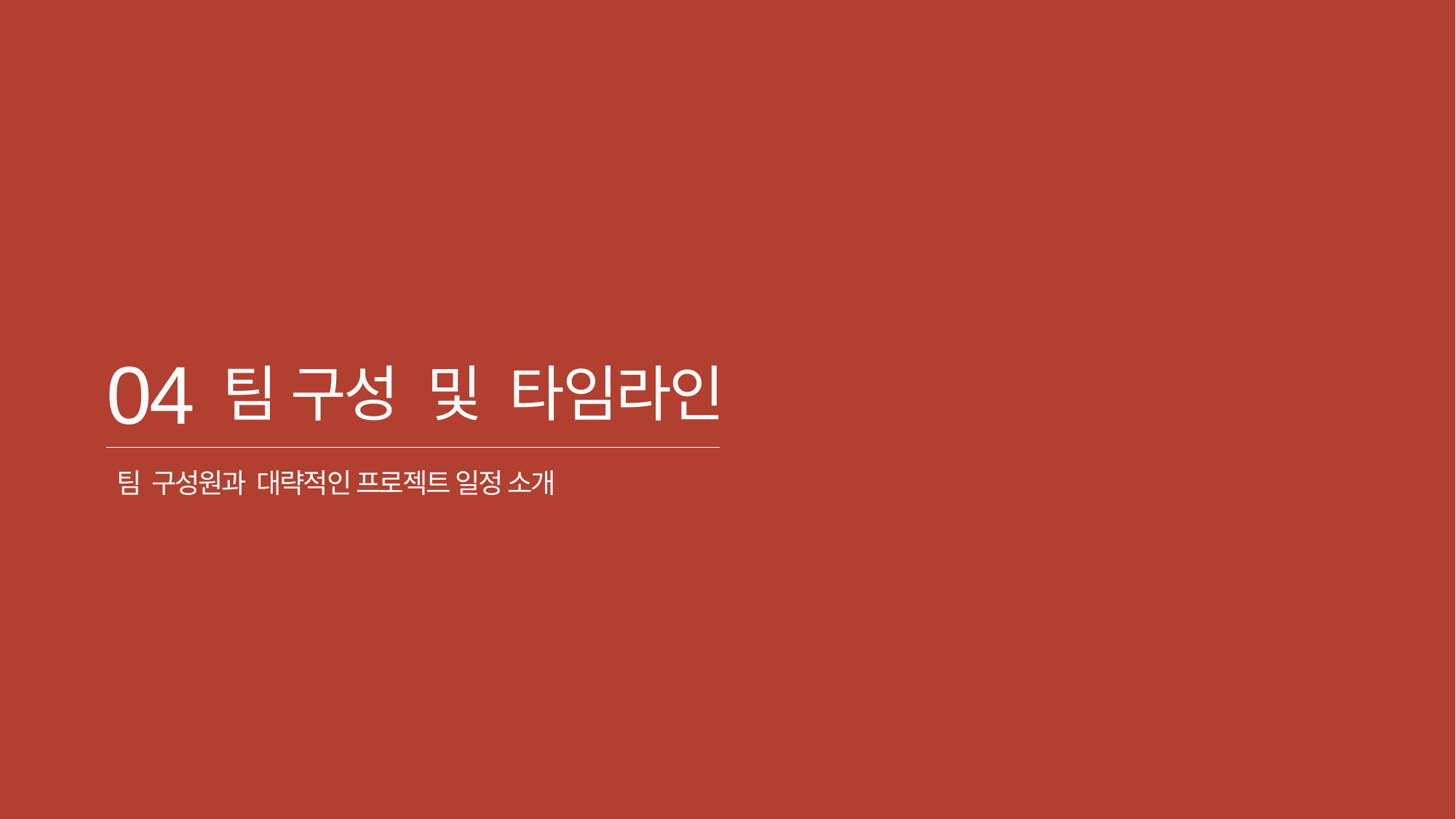

04
팀 구성  및  타임라인
팀  구성원과  대략적인 프로젝트 일정 소개